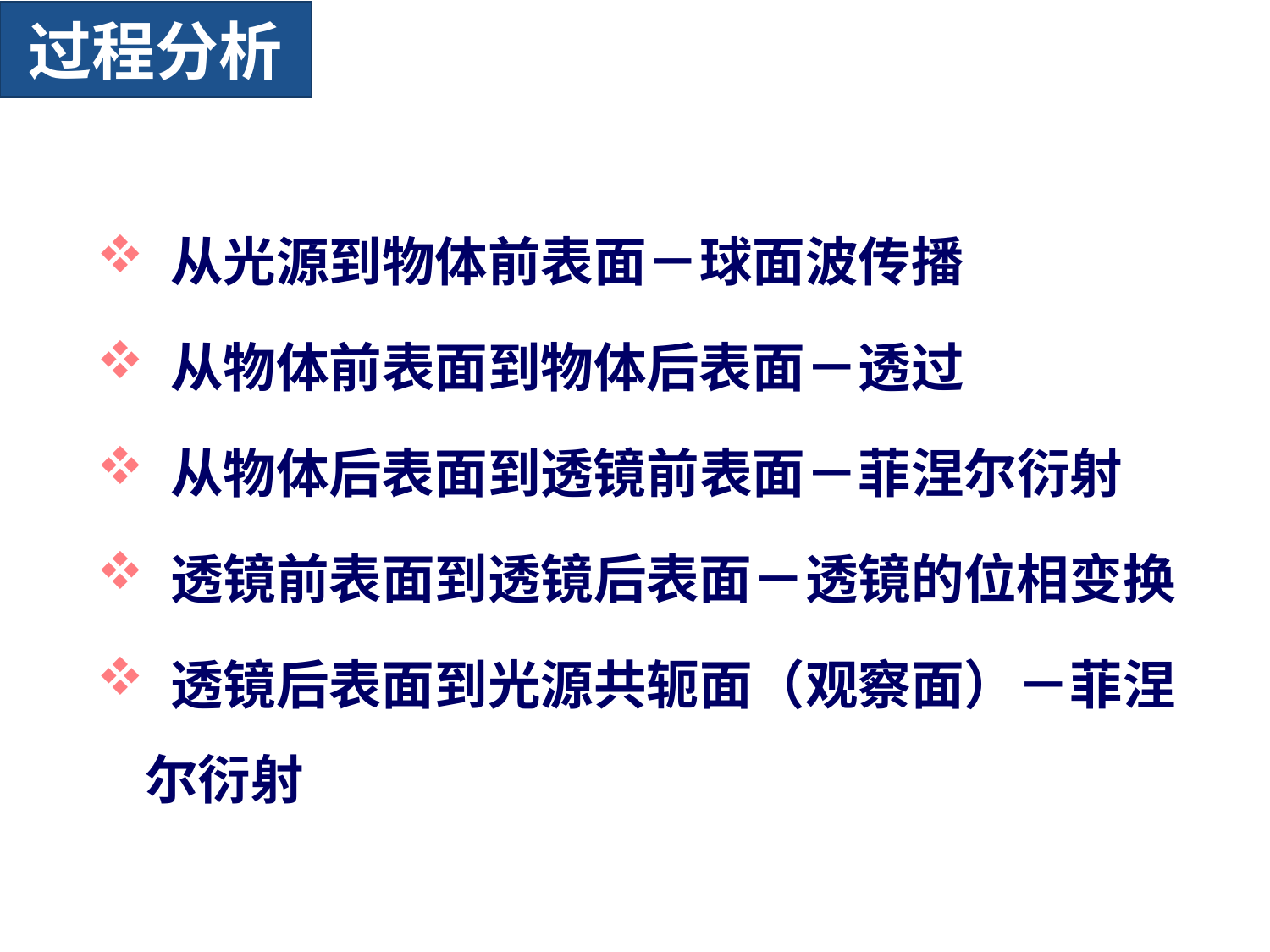

# 过程分析
 从光源到物体前表面－球面波传播
 从物体前表面到物体后表面－透过
 从物体后表面到透镜前表面－菲涅尔衍射
 透镜前表面到透镜后表面－透镜的位相变换
 透镜后表面到光源共轭面（观察面）－菲涅尔衍射